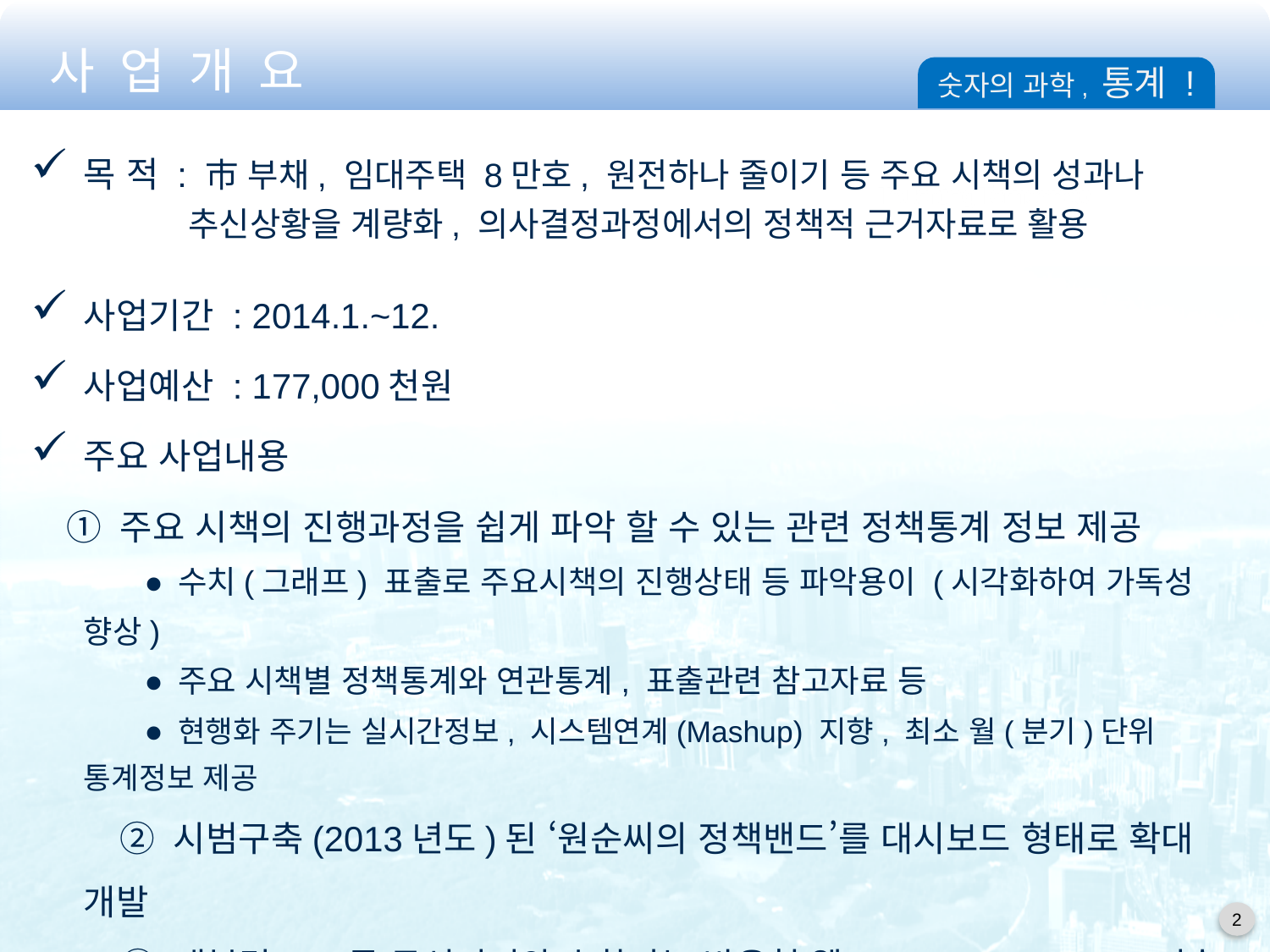

사 업 개 요
목 적 : 市 부채, 임대주택 8만호, 원전하나 줄이기 등 주요 시책의 성과나
               추신상황을 계량화, 의사결정과정에서의 정책적 근거자료로 활용
사업기간 : 2014.1.~12.
사업예산 : 177,000천원
주요 사업내용
    ① 주요 시책의 진행과정을 쉽게 파악 할 수 있는 관련 정책통계 정보 제공
             ⦁ 수치(그래프) 표출로 주요시책의 진행상태 등 파악용이 (시각화하여 가독성 향상)
             ⦁ 주요 시책별 정책통계와 연관통계, 표출관련 참고자료 등
             ⦁ 현행화 주기는 실시간정보, 시스템연계(Mashup) 지향, 최소 월(분기)단위 통계정보 제공
          ② 시범구축(2013년도)된 ‘원순씨의 정책밴드’를 대시보드 형태로 확대 개발
         ③ 태블릿PC 등 무선기기와 호환되는 반응형 웹(Responsive web) 기술 적용
         ④ 의사결정 진행과정에서 질의/응답(알람기능) 등 상시 소통할 수 있는 SNS 기능 구현

2